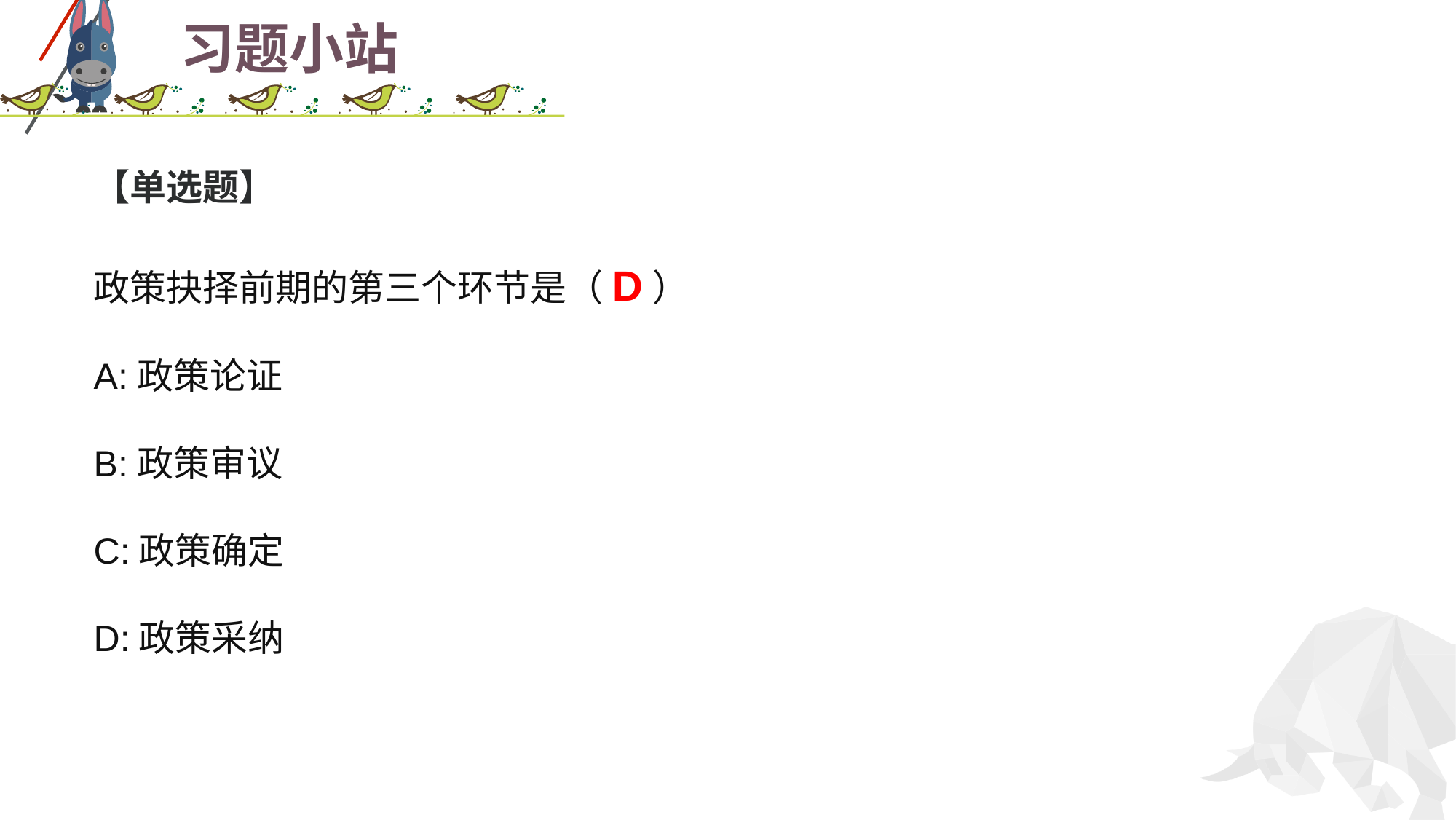

# 习题小站

【单选题】
政策抉择前期的第三个环节是（D）
A:政策论证
B:政策审议
C:政策确定
D:政策采纳